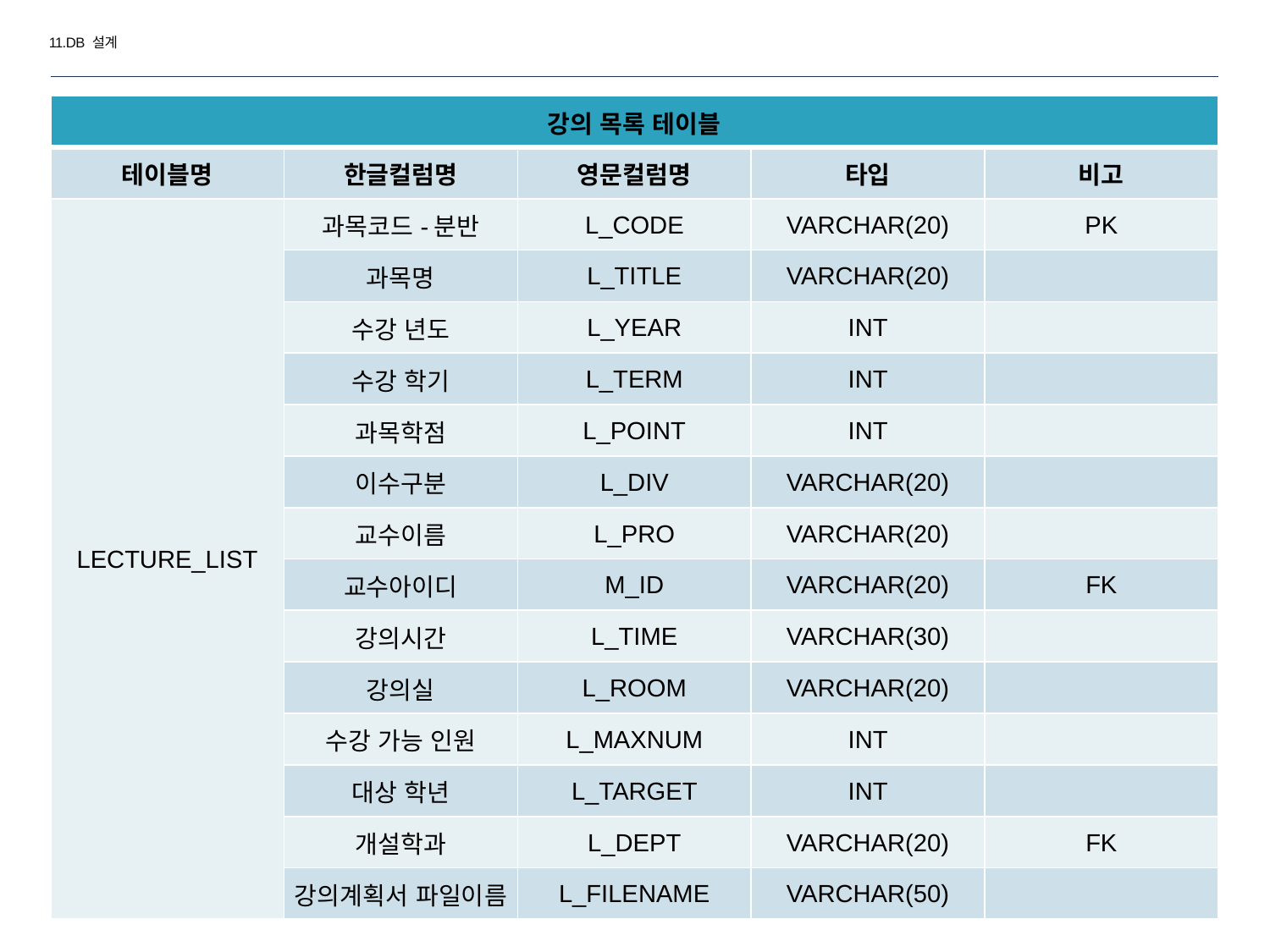

11.DB 설계
| 강의 목록 테이블 |  |  |  |  |
| --- | --- | --- | --- | --- |
| 테이블명 | 한글컬럼명 | 영문컬럼명 | 타입 | 비고 |
| LECTURE\_LIST | 과목코드-분반 | L\_CODE | VARCHAR(20) | PK |
|  | 과목명 | L\_TITLE | VARCHAR(20) |  |
|  | 수강 년도 | L\_YEAR | INT |  |
|  | 수강 학기 | L\_TERM | INT |  |
|  | 과목학점 | L\_POINT | INT |  |
|  | 이수구분 | L\_DIV | VARCHAR(20) |  |
|  | 교수이름 | L\_PRO | VARCHAR(20) |  |
|  | 교수아이디 | M\_ID | VARCHAR(20) | FK |
|  | 강의시간 | L\_TIME | VARCHAR(30) |  |
|  | 강의실 | L\_ROOM | VARCHAR(20) |  |
|  | 수강 가능 인원 | L\_MAXNUM | INT |  |
|  | 대상 학년 | L\_TARGET | INT |  |
|  | 개설학과 | L\_DEPT | VARCHAR(20) | FK |
|  | 강의계획서 파일이름 | L\_FILENAME | VARCHAR(50) |  |